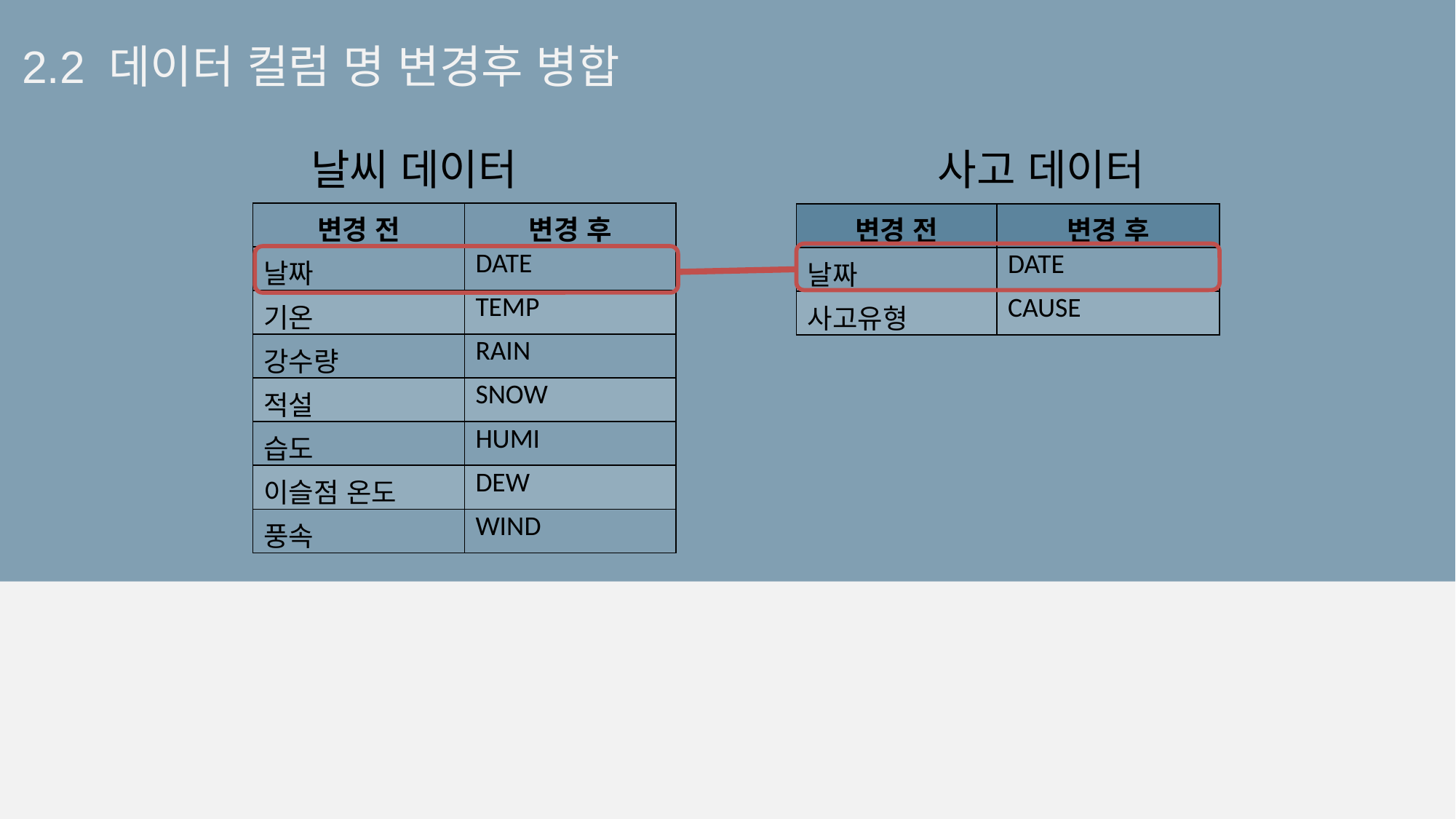

2.2 데이터 컬럼 명 변경후 병합
날씨 데이터
사고 데이터
| 변경 전 | 변경 후 |
| --- | --- |
| 날짜 | DATE |
| 기온 | TEMP |
| 강수량 | RAIN |
| 적설 | SNOW |
| 습도 | HUMI |
| 이슬점 온도 | DEW |
| 풍속 | WIND |
| 변경 전 | 변경 후 |
| --- | --- |
| 날짜 | DATE |
| 사고유형 | CAUSE |

날씨 데이터에 OUTER JOIN